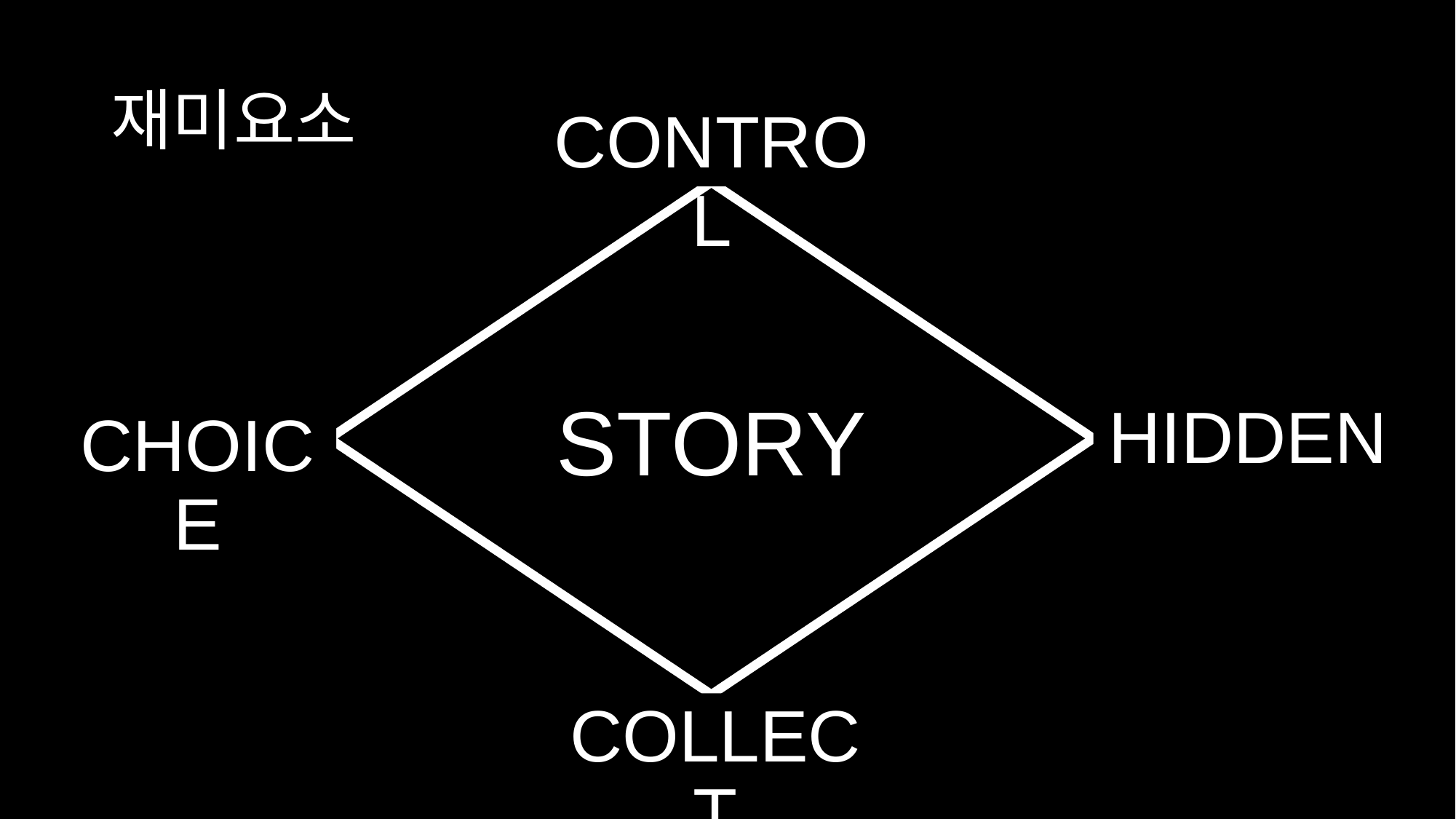

# 재미요소
CONTROL

STORY
HIDDEN
CHOICE
COLLECT